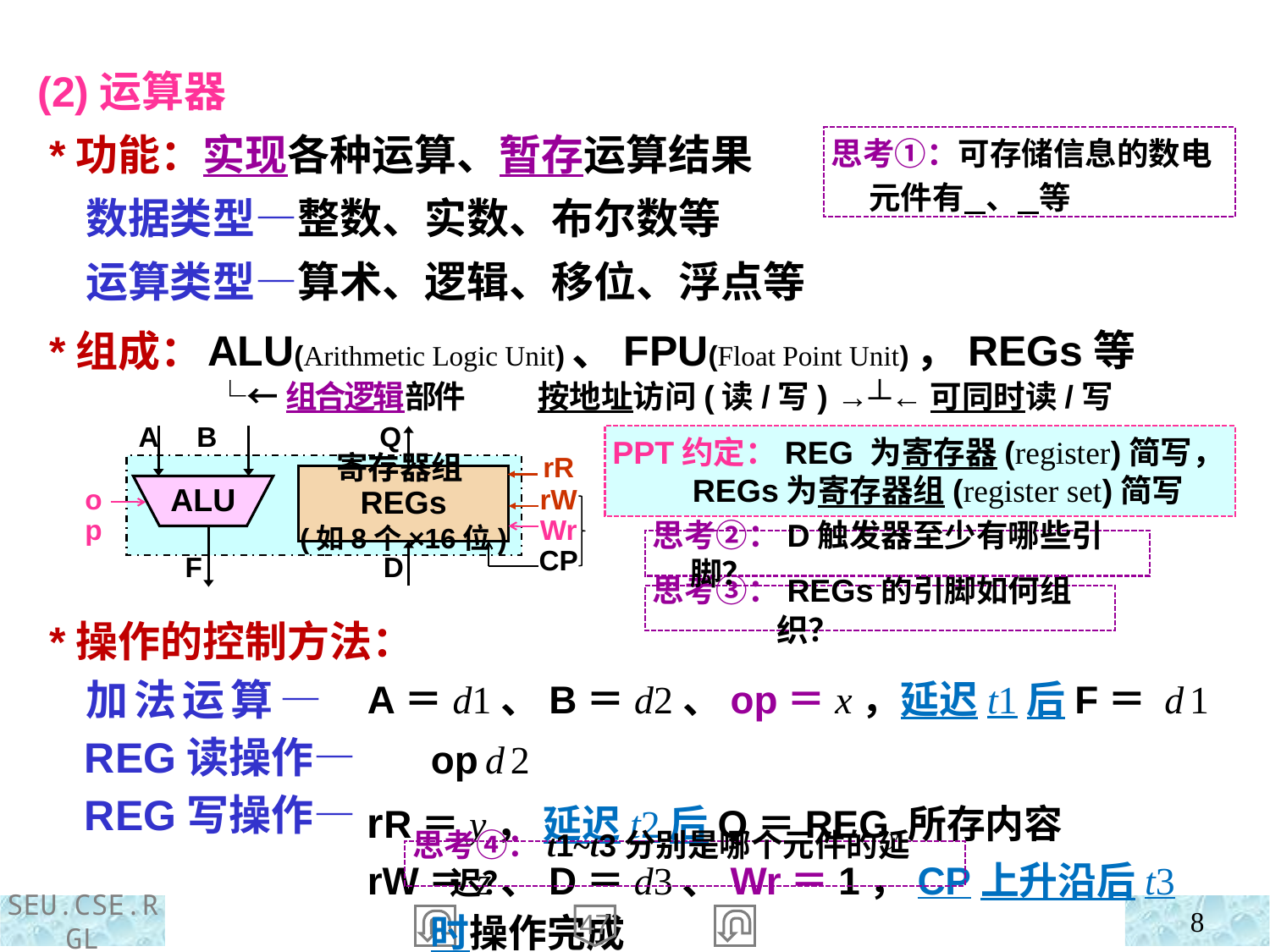

(2)运算器
 *功能：实现各种运算、暂存运算结果
    数据类型—整数、实数、布尔数等
    运算类型—算术、逻辑、移位、浮点等
 *组成：
思考①：可存储信息的数电元件有   、   等
ALU(Arithmetic Logic Unit)、FPU(Float Point Unit)，REGs等
 └←组合逻辑部件          按地址访问(读/写) →┴←可同时读/写
A     B
Q

rR
寄存器组REGs
(如8个×16位)
ALU
rW
Wr
CP
op

F
D
PPT约定：REG 为寄存器(register)简写，
         REGs为寄存器组(register set)简写
思考②：D触发器至少有哪些引脚？
思考③：REGs的引脚如何组织？
 *操作的控制方法：
    加法运算—
    REG读操作—
    REG写操作—
A＝d1、B＝d2、op＝x，延迟t1后F＝ d 1 op d 2
rR＝y， 延迟t2后Q＝REGy所存内容
rW＝z、D＝d3、Wr＝1，CP上升沿后t3时操作完成
思考④：t1~t3分别是哪个元件的延迟？
8

47